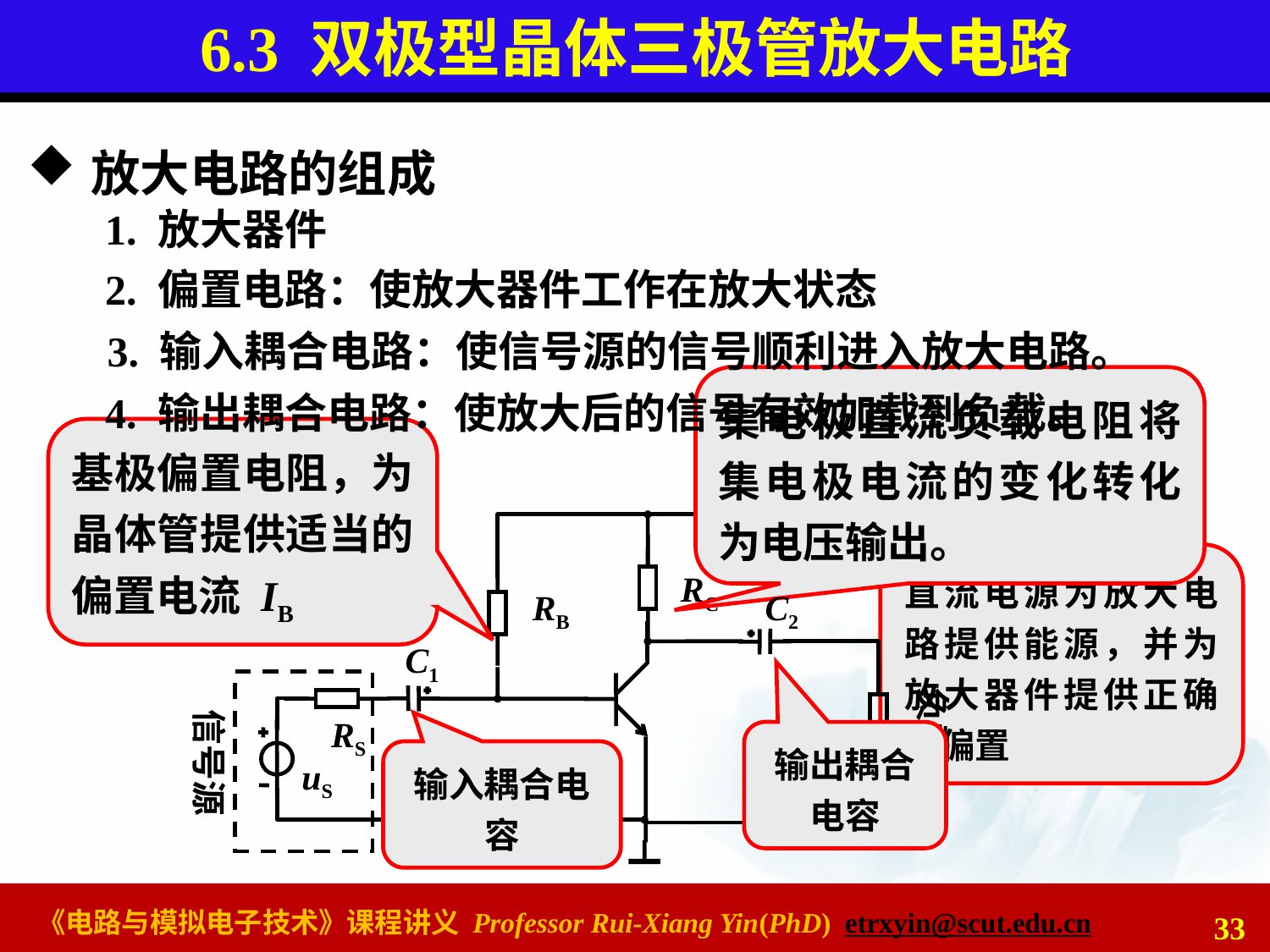

# 6.3 双极型晶体三极管放大电路
放大电路的组成

1. 放大器件
2. 偏置电路：使放大器件工作在放大状态
3. 输入耦合电路：使信号源的信号顺利进入放大电路。

集电极直流负载电阻将集电极电流的变化转化为电压输出。
4. 输出耦合电路：使放大后的信号有效加载到负载。
基极偏置电阻，为晶体管提供适当的偏置电流 IB
+VCC

直流电源为放大电路提供能源，并为放大器件提供正确的偏置
RC
RB
C2

C1

信号源
RS
uS

负载
RL
输出耦合电容

输入耦合电容
33